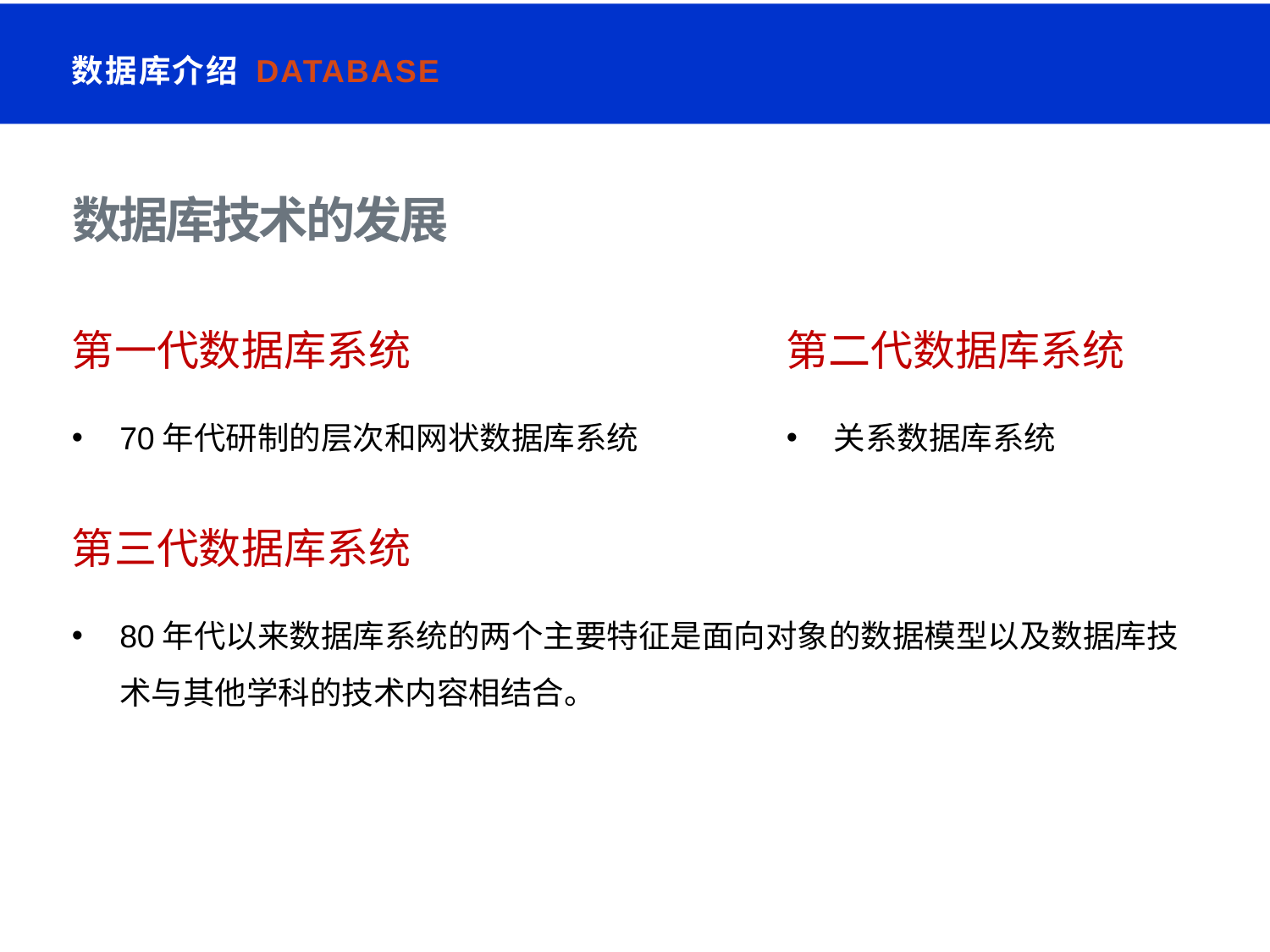

数据库介绍 Database
# 数据库技术的发展
第一代数据库系统
第二代数据库系统
70年代研制的层次和网状数据库系统
关系数据库系统
第三代数据库系统
80年代以来数据库系统的两个主要特征是面向对象的数据模型以及数据库技术与其他学科的技术内容相结合。